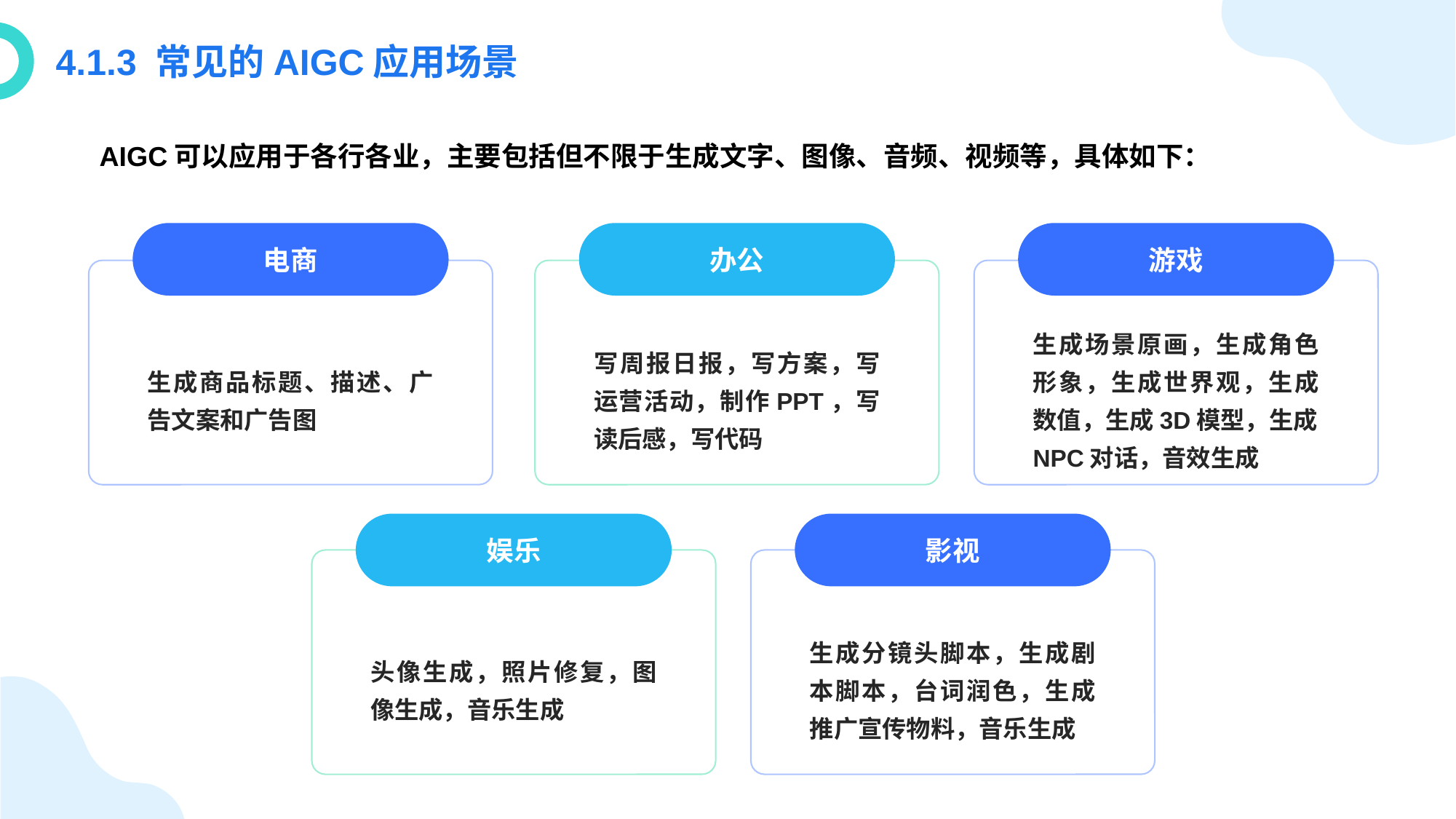

4.1.3 常见的AIGC应用场景

AIGC可以应用于各行各业，主要包括但不限于生成文字、图像、音频、视频等，具体如下：
电商
办公
游戏
生成商品标题、描述、广告文案和广告图
写周报日报，写方案，写运营活动，制作PPT，写读后感，写代码
生成场景原画，生成角色形象，生成世界观，生成数值，生成3D模型，生成NPC对话，音效生成
娱乐
影视
头像生成，照片修复，图像生成，音乐生成
生成分镜头脚本，生成剧本脚本，台词润色，生成推广宣传物料，音乐生成